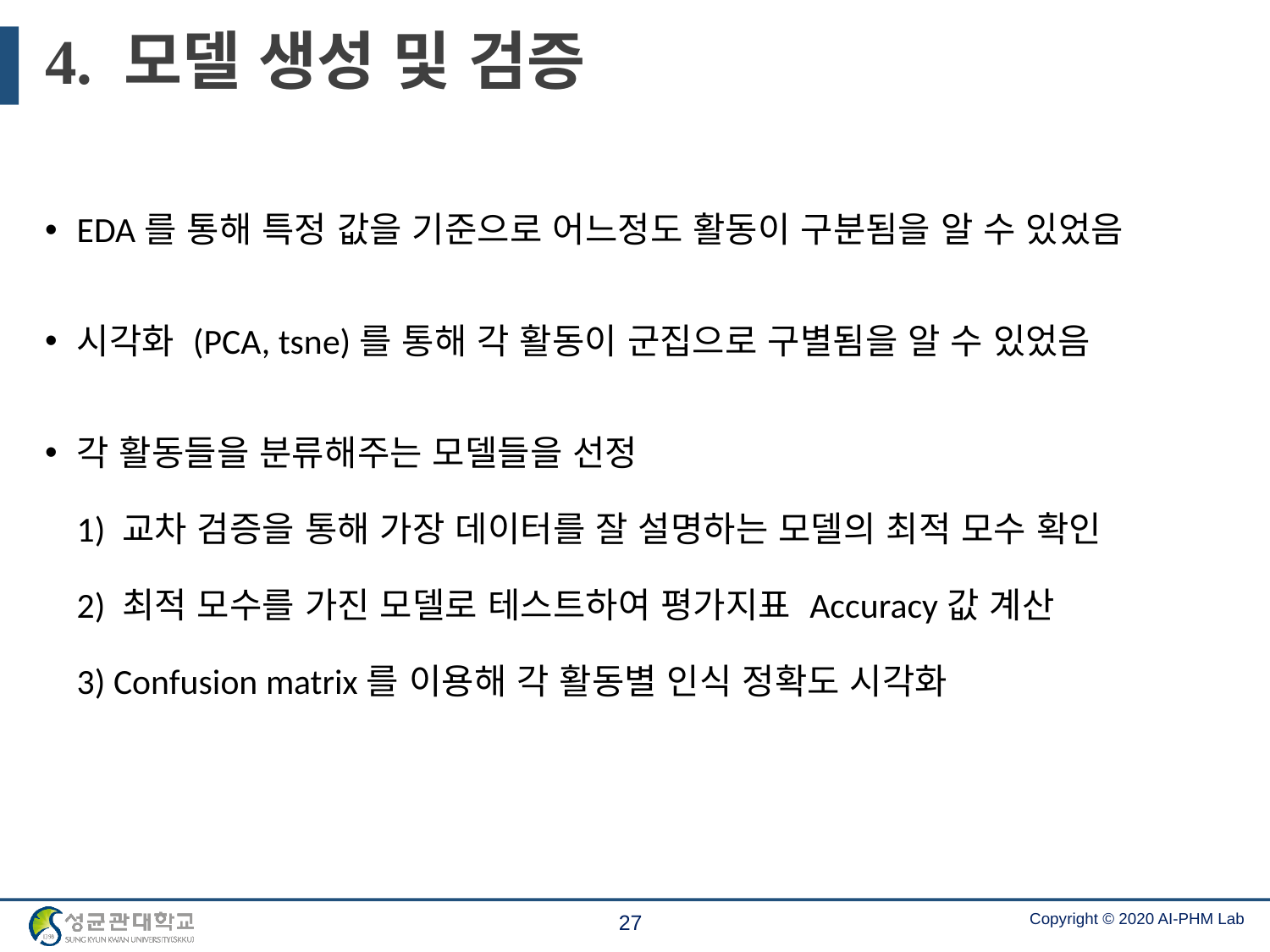

# 4. 모델 생성 및 검증
EDA를 통해 특정 값을 기준으로 어느정도 활동이 구분됨을 알 수 있었음

시각화 (PCA, tsne)를 통해 각 활동이 군집으로 구별됨을 알 수 있었음

각 활동들을 분류해주는 모델들을 선정
1) 교차 검증을 통해 가장 데이터를 잘 설명하는 모델의 최적 모수 확인
2) 최적 모수를 가진 모델로 테스트하여 평가지표 Accuracy값 계산
3) Confusion matrix를 이용해 각 활동별 인식 정확도 시각화